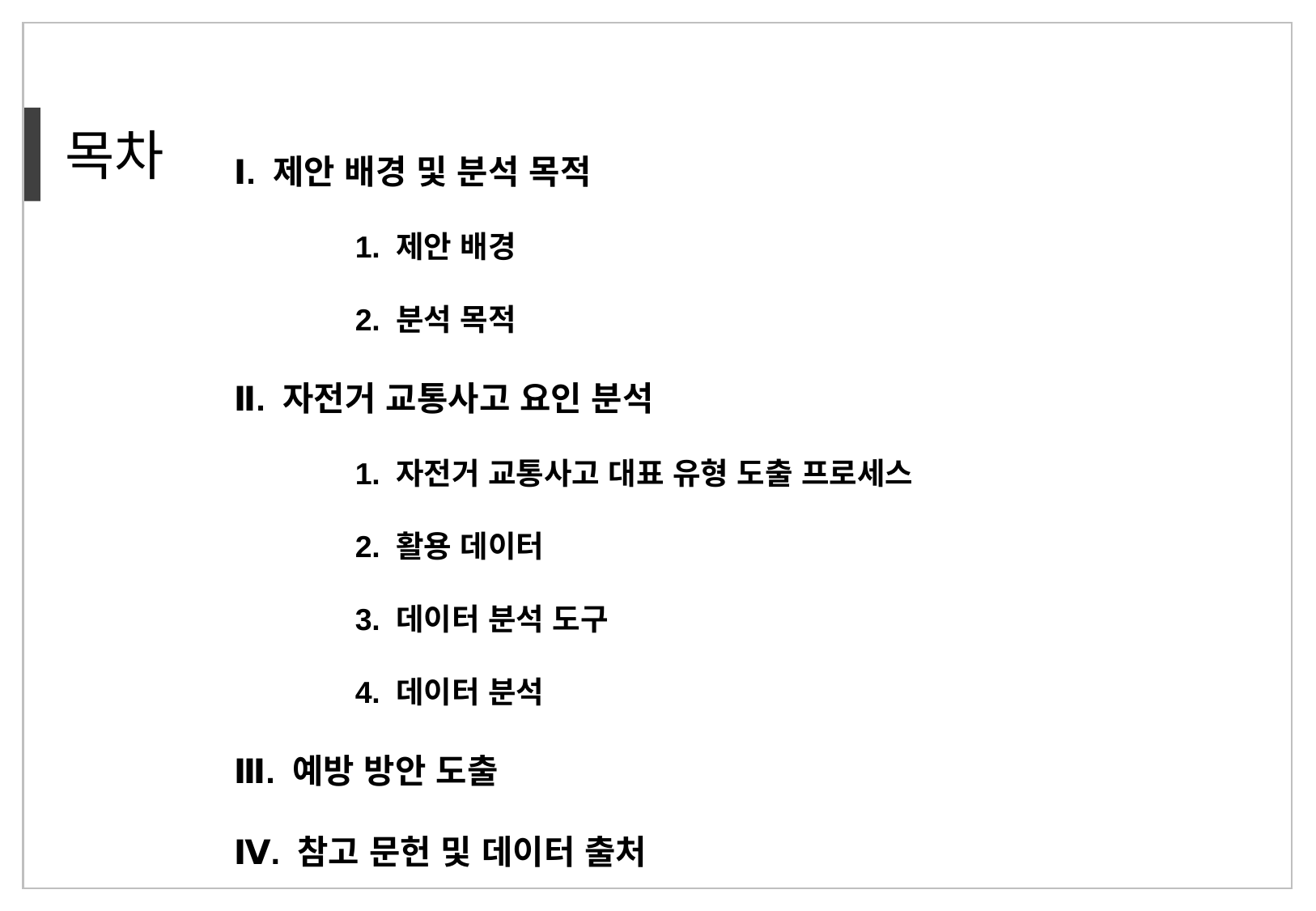

Ⅰ. 제안 배경 및 분석 목적
	1. 제안 배경
	2. 분석 목적
Ⅱ. 자전거 교통사고 요인 분석
	1. 자전거 교통사고 대표 유형 도출 프로세스
	2. 활용 데이터
	3. 데이터 분석 도구
	4. 데이터 분석
Ⅲ. 예방 방안 도출
Ⅳ. 참고 문헌 및 데이터 출처

목차